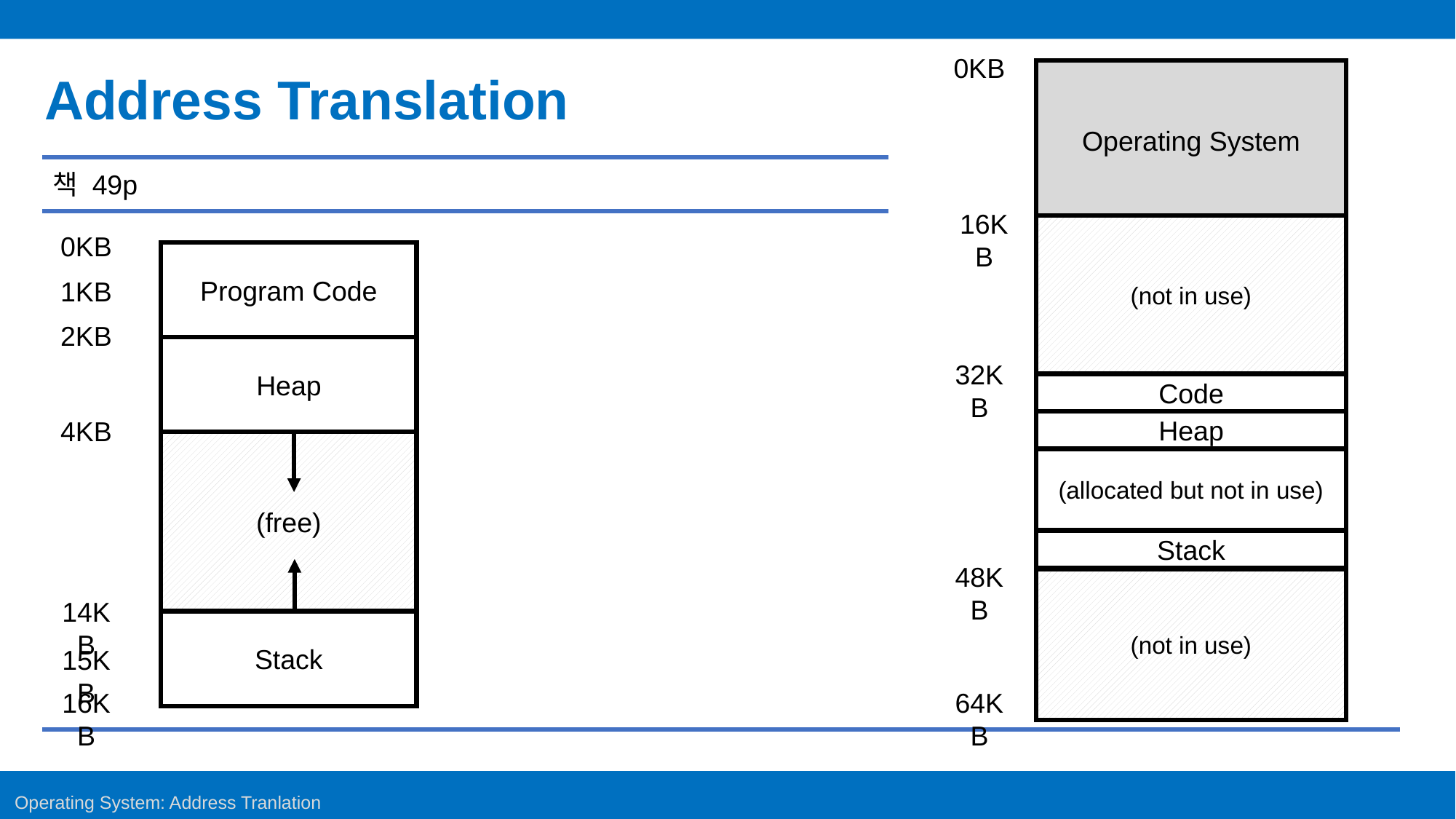

0KB
Address Translation
Operating System
책 49p
16KB
(not in use)
0KB
Program Code
1KB
2KB
Heap
4KB
(free)
14KB
Stack
15KB
16KB
32KB
Code
Heap
(allocated but not in use)
Stack
48KB
(not in use)
64KB

18
Operating System: Address Tranlation